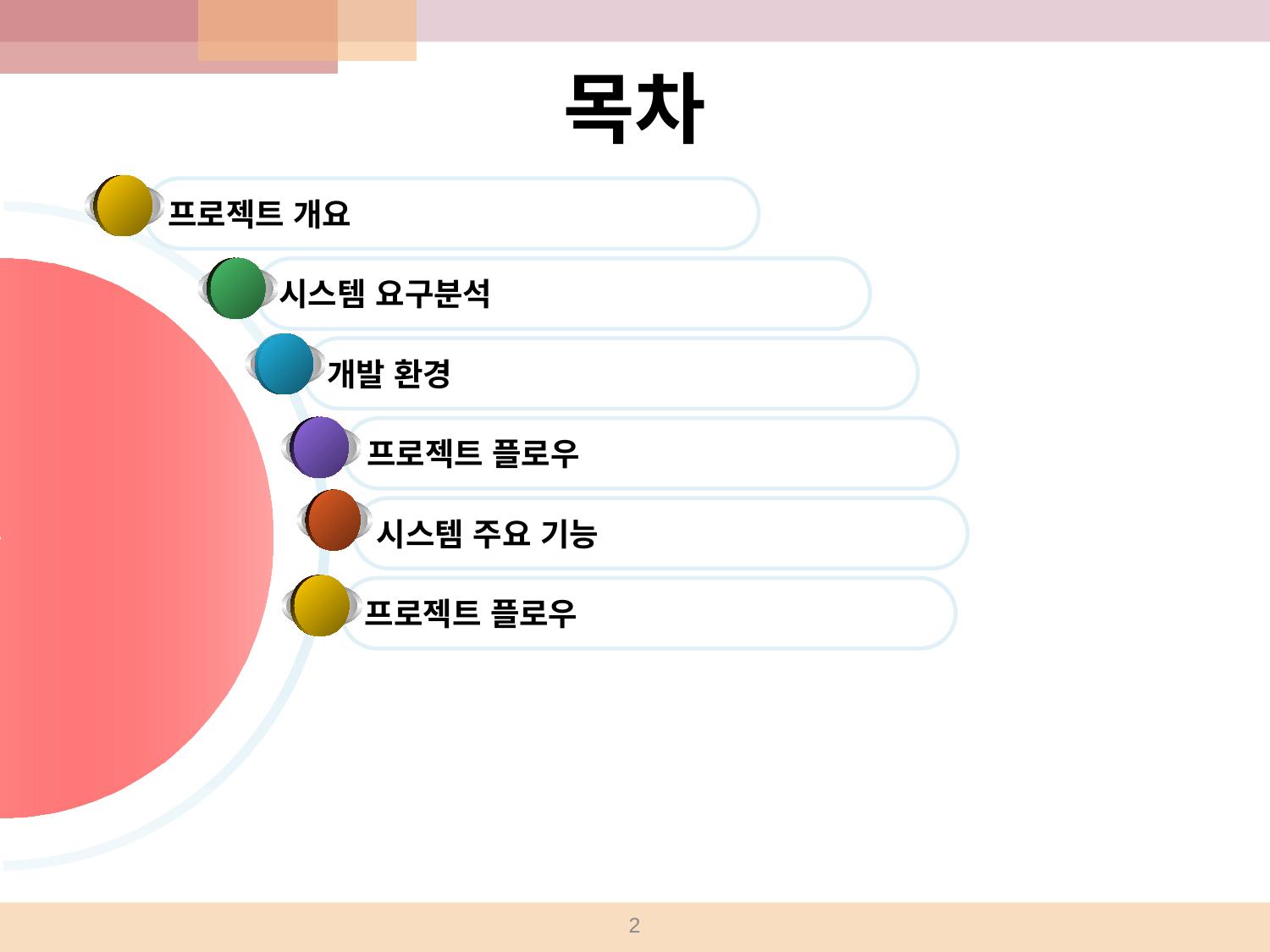

# 목차

프로젝트 개요

시스템 요구분석

개발 환경

프로젝트 플로우

시스템 주요 기능

프로젝트 플로우
2